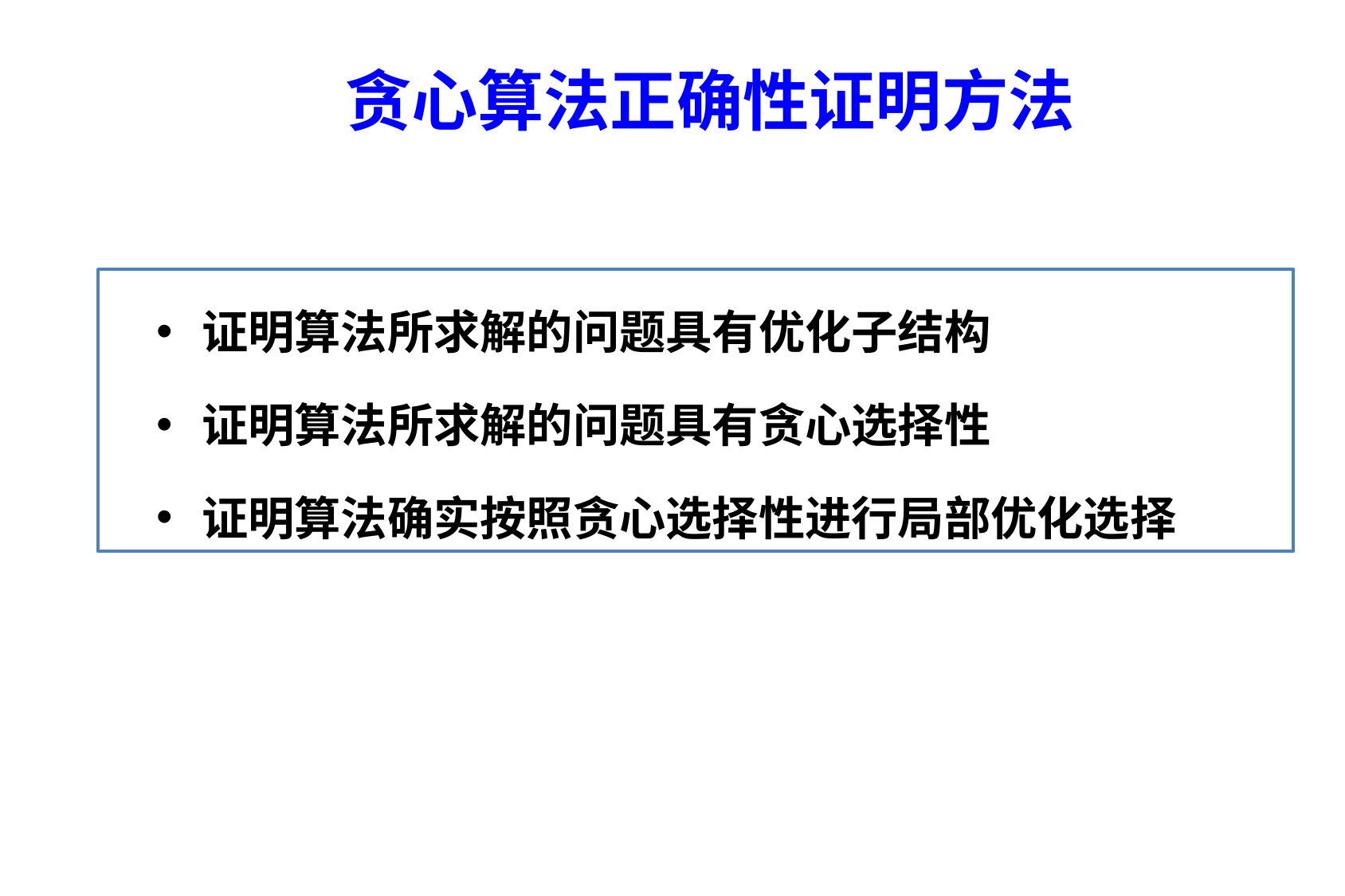

贪心算法正确性证明方法
证明算法所求解的问题具有优化子结构
证明算法所求解的问题具有贪心选择性
证明算法确实按照贪心选择性进行局部优化选择